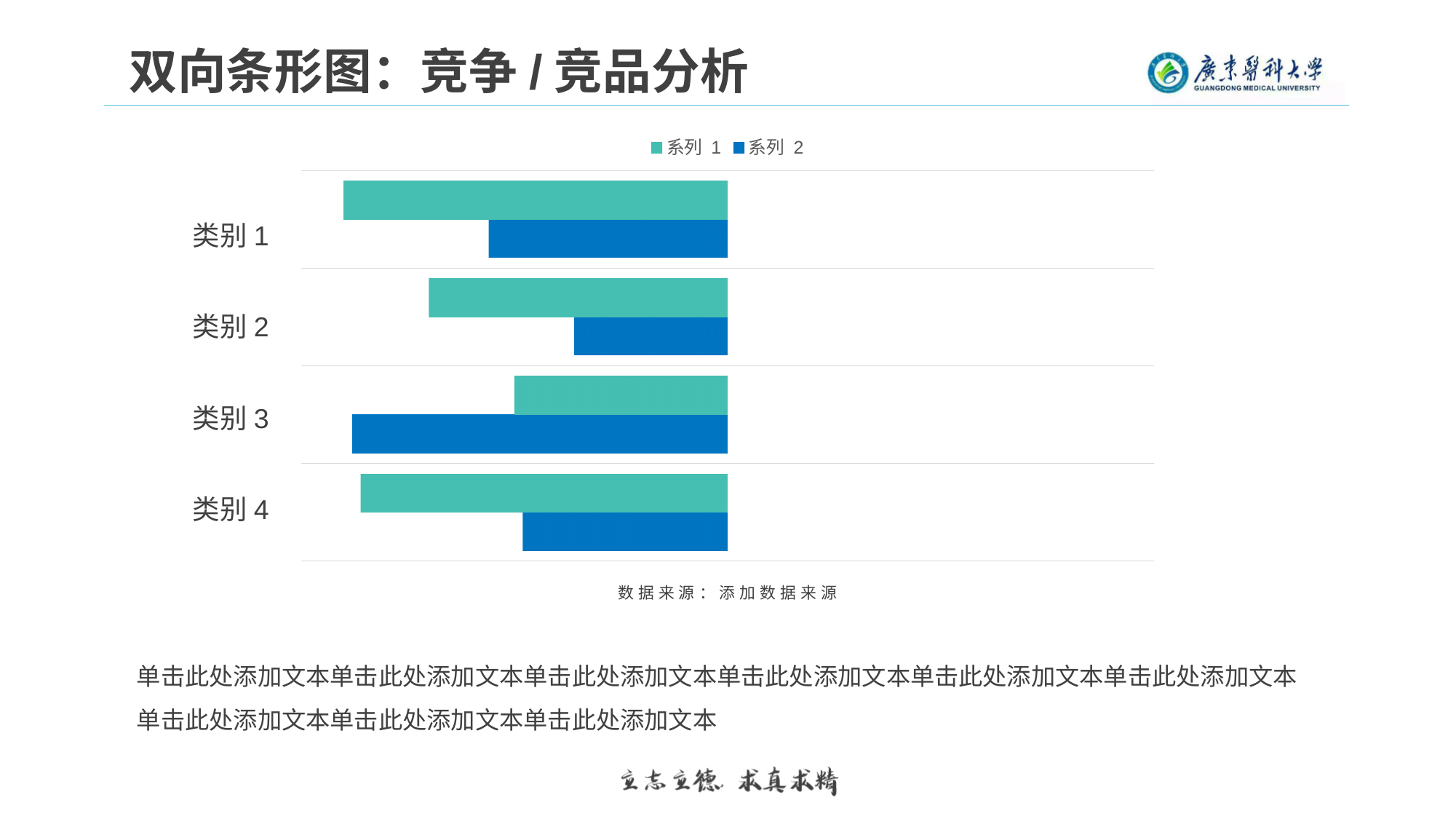

双向条形图：竞争/竞品分析

### Chart

| Category | 系列 2 | 系列 1 |
|---|---|---|
| 类别 1 | 2.4 | 4.3 |
| 类别 2 | 4.4 | 2.5 |
| 类别 3 | 1.8 | 3.5 |
| 类别 4 | 2.8 | 4.5 |
类别1
类别2
类别3
类别4
数据来源：添加数据来源
单击此处添加文本单击此处添加文本单击此处添加文本单击此处添加文本单击此处添加文本单击此处添加文本单击此处添加文本单击此处添加文本单击此处添加文本